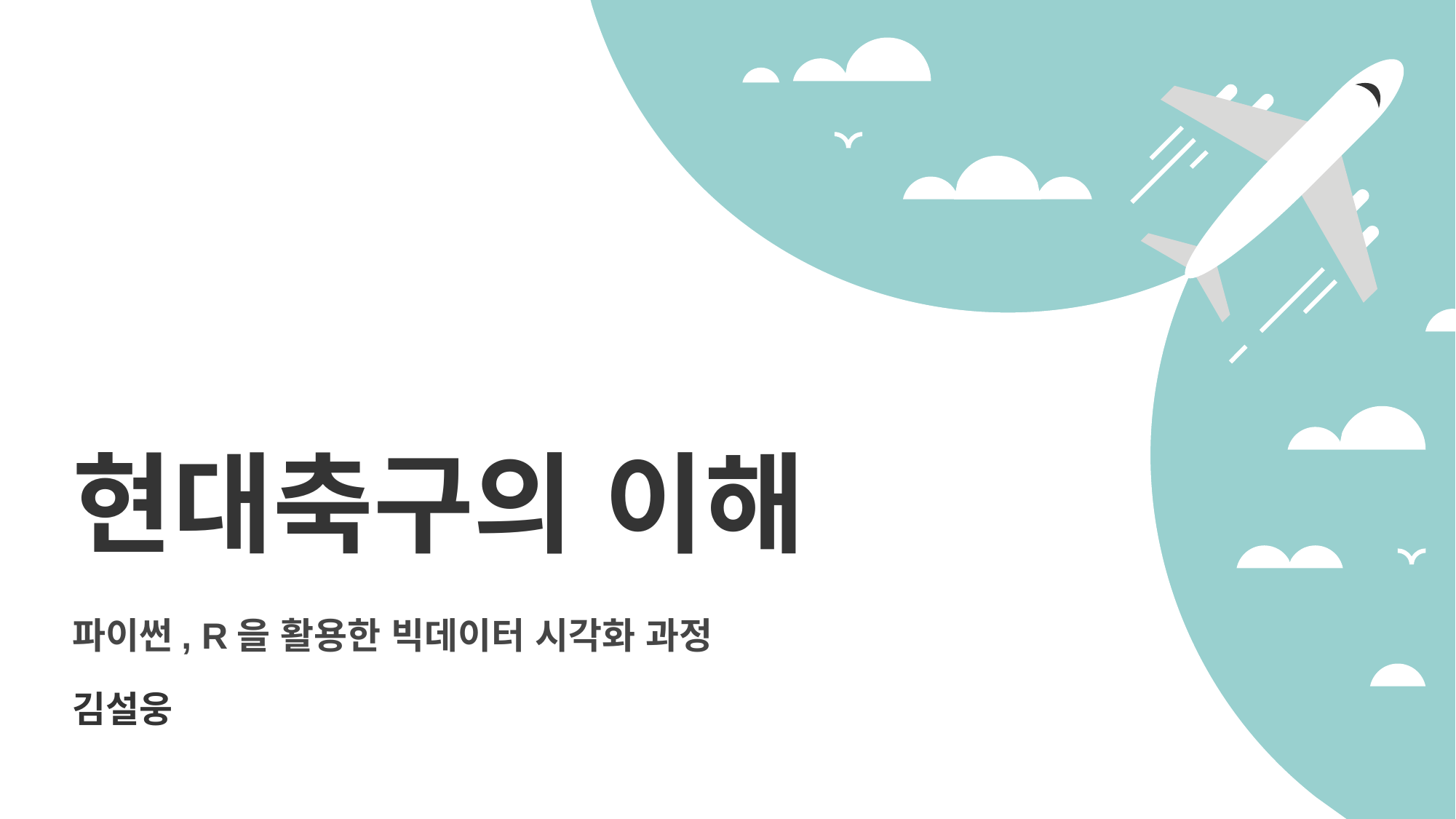

현대축구의 이해
파이썬, R을 활용한 빅데이터 시각화 과정
김설웅